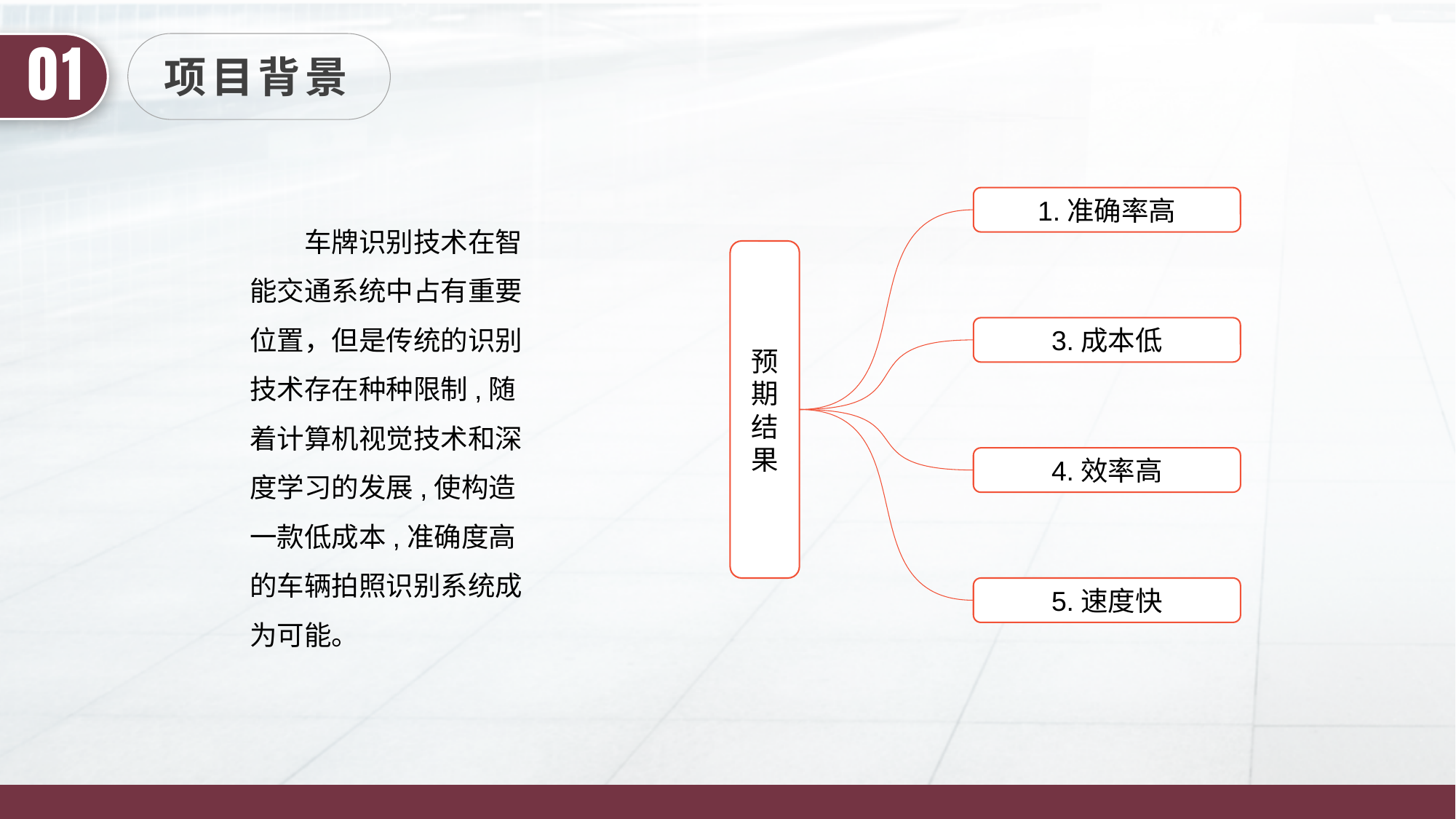

01
项目背景
1.准确率高
车牌识别技术在智能交通系统中占有重要位置，但是传统的识别技术存在种种限制,随着计算机视觉技术和深度学习的发展,使构造一款低成本,准确度高的车辆拍照识别系统成为可能。

预期结果
3.成本低
4.效率高
5.速度快